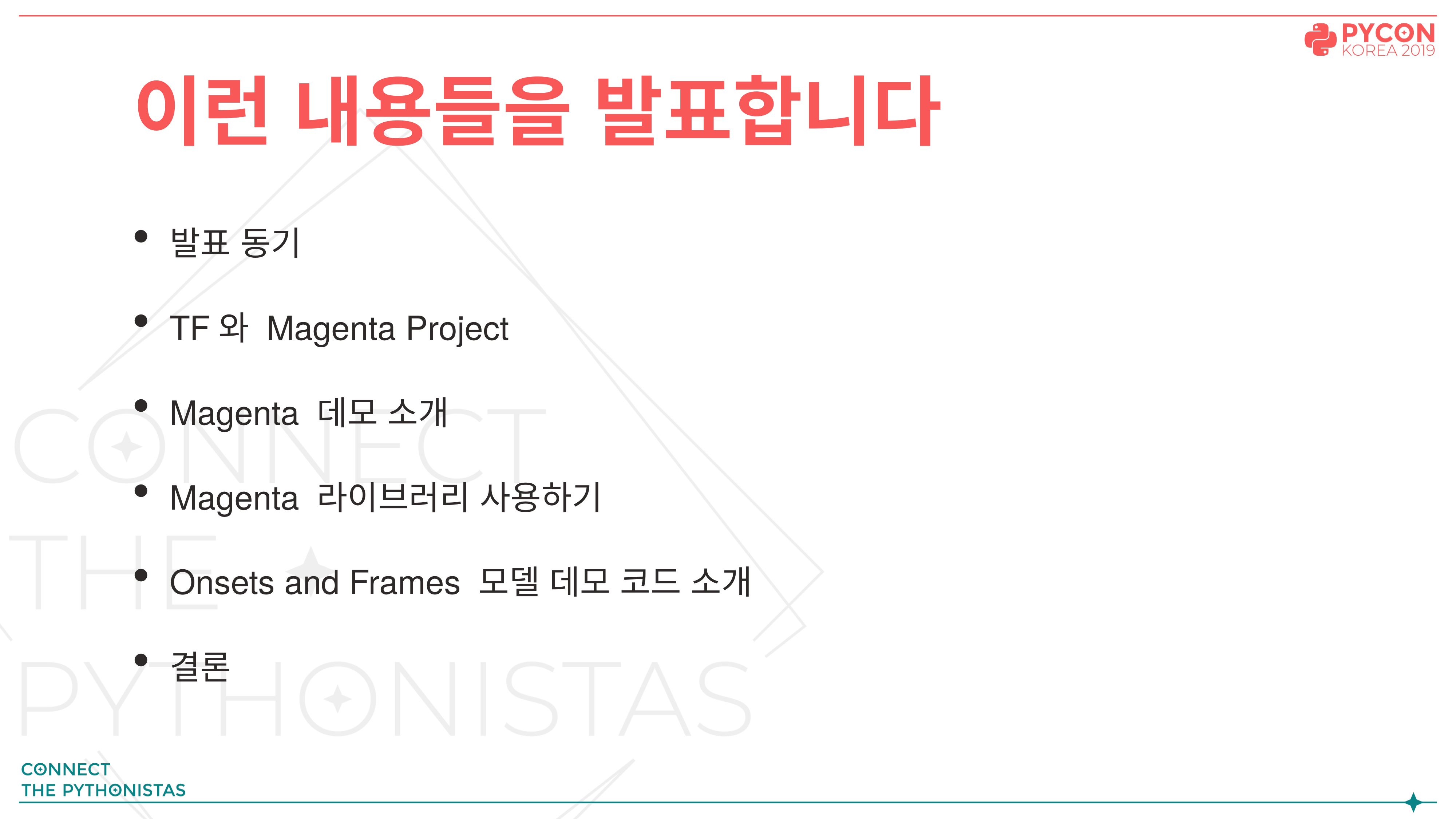

# 이런 내용들을 발표합니다
발표 동기
TF와 Magenta Project
Magenta 데모 소개
Magenta 라이브러리 사용하기
Onsets and Frames 모델 데모 코드 소개
결론